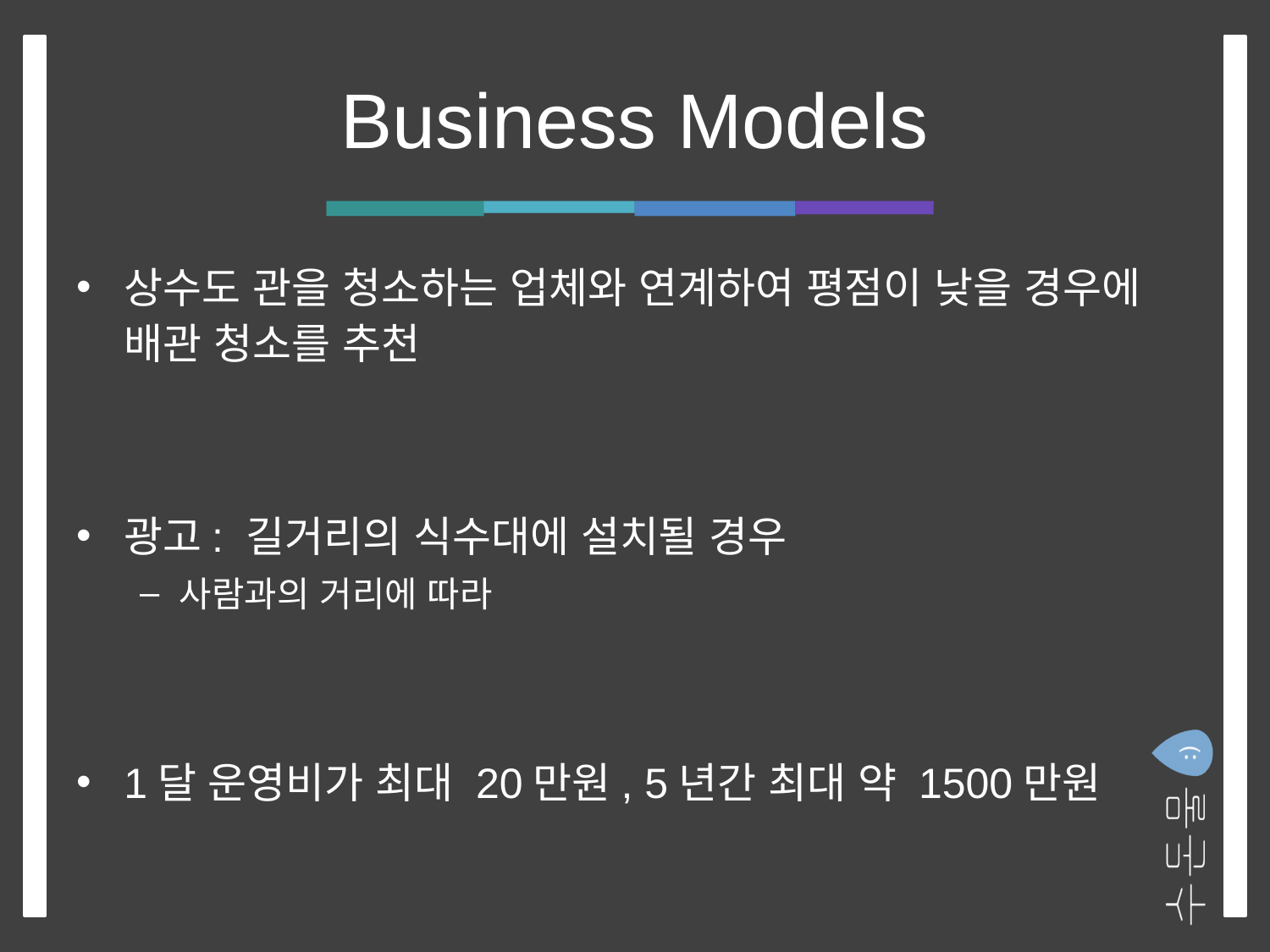

# Business Models
상수도 관을 청소하는 업체와 연계하여 평점이 낮을 경우에 배관 청소를 추천

광고: 길거리의 식수대에 설치될 경우
사람과의 거리에 따라

1달 운영비가 최대 20만원, 5년간 최대 약 1500만원